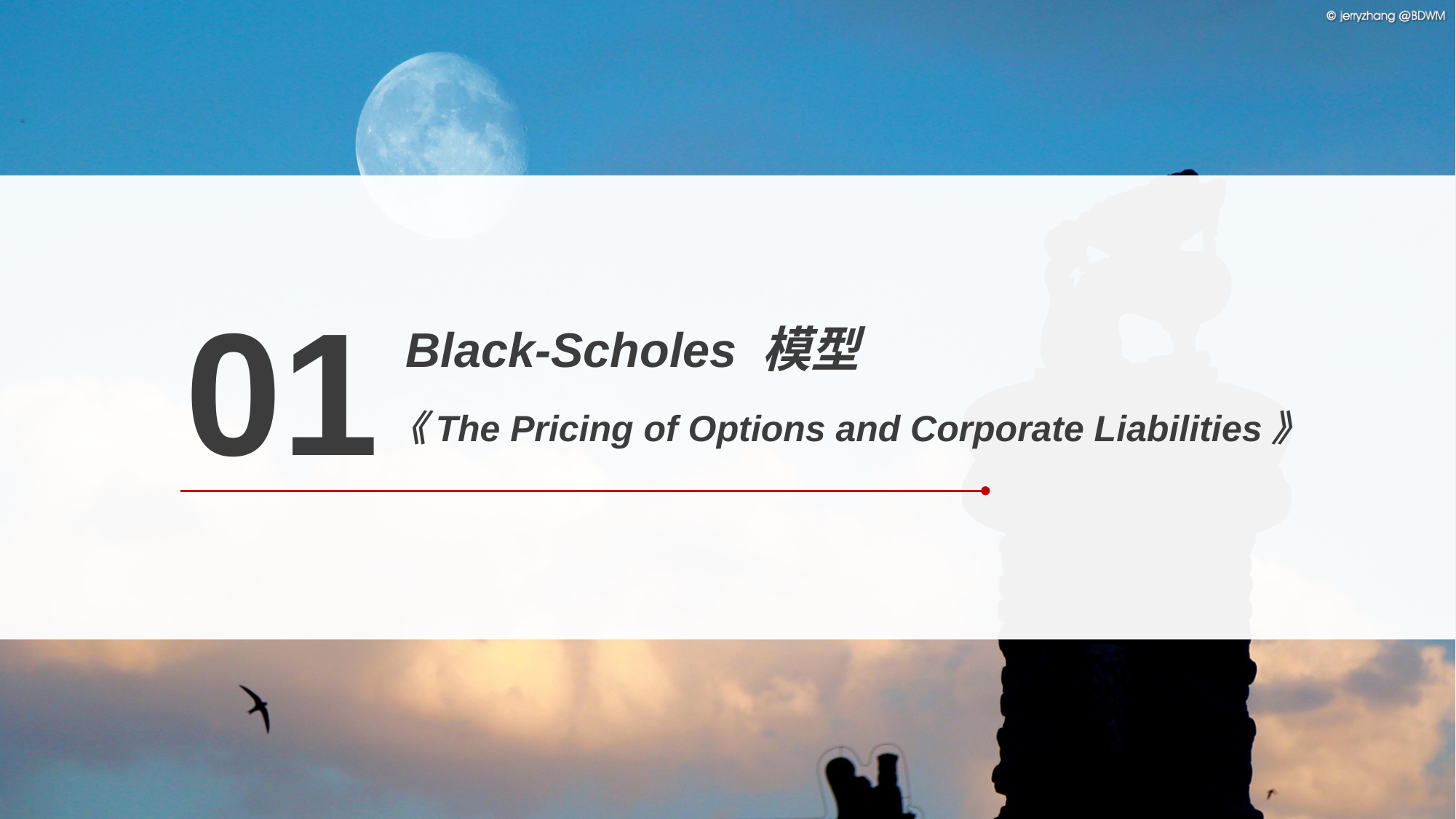

01
Black-Scholes 模型
《The Pricing of Options and Corporate Liabilities》
87